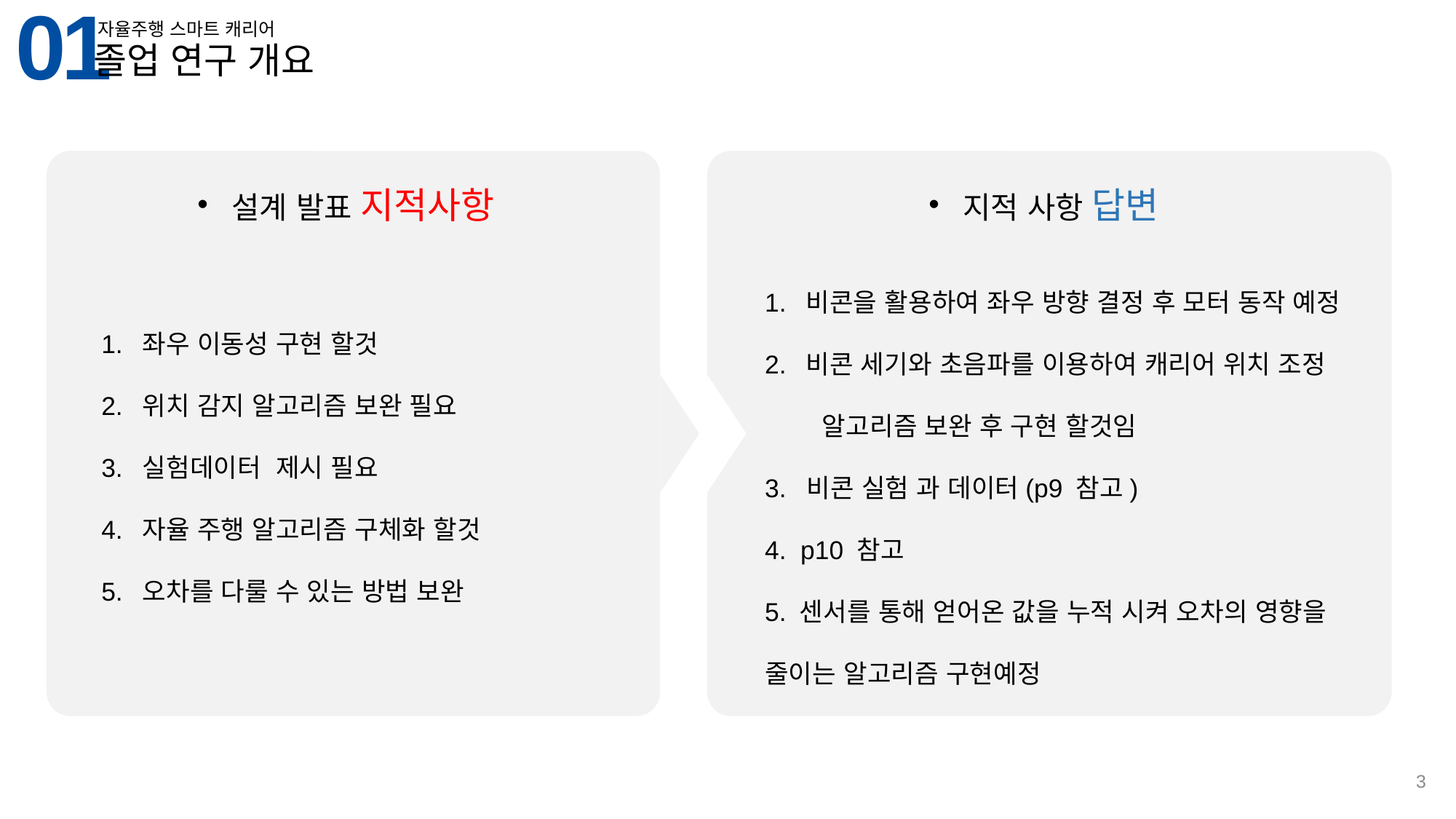

01
자율주행 스마트 캐리어
졸업 연구 개요

설계 발표 지적사항
지적 사항 답변
비콘을 활용하여 좌우 방향 결정 후 모터 동작 예정
비콘 세기와 초음파를 이용하여 캐리어 위치 조정
       알고리즘 보완 후 구현 할것임
3.  비콘 실험 과 데이터(p9 참고)
4.  p10 참고
5. 센서를 통해 얻어온 값을 누적 시켜 오차의 영향을 줄이는 알고리즘 구현예정

좌우 이동성 구현 할것
위치 감지 알고리즘 보완 필요
실험데이터  제시 필요
자율 주행 알고리즘 구체화 할것
오차를 다룰 수 있는 방법 보완

3